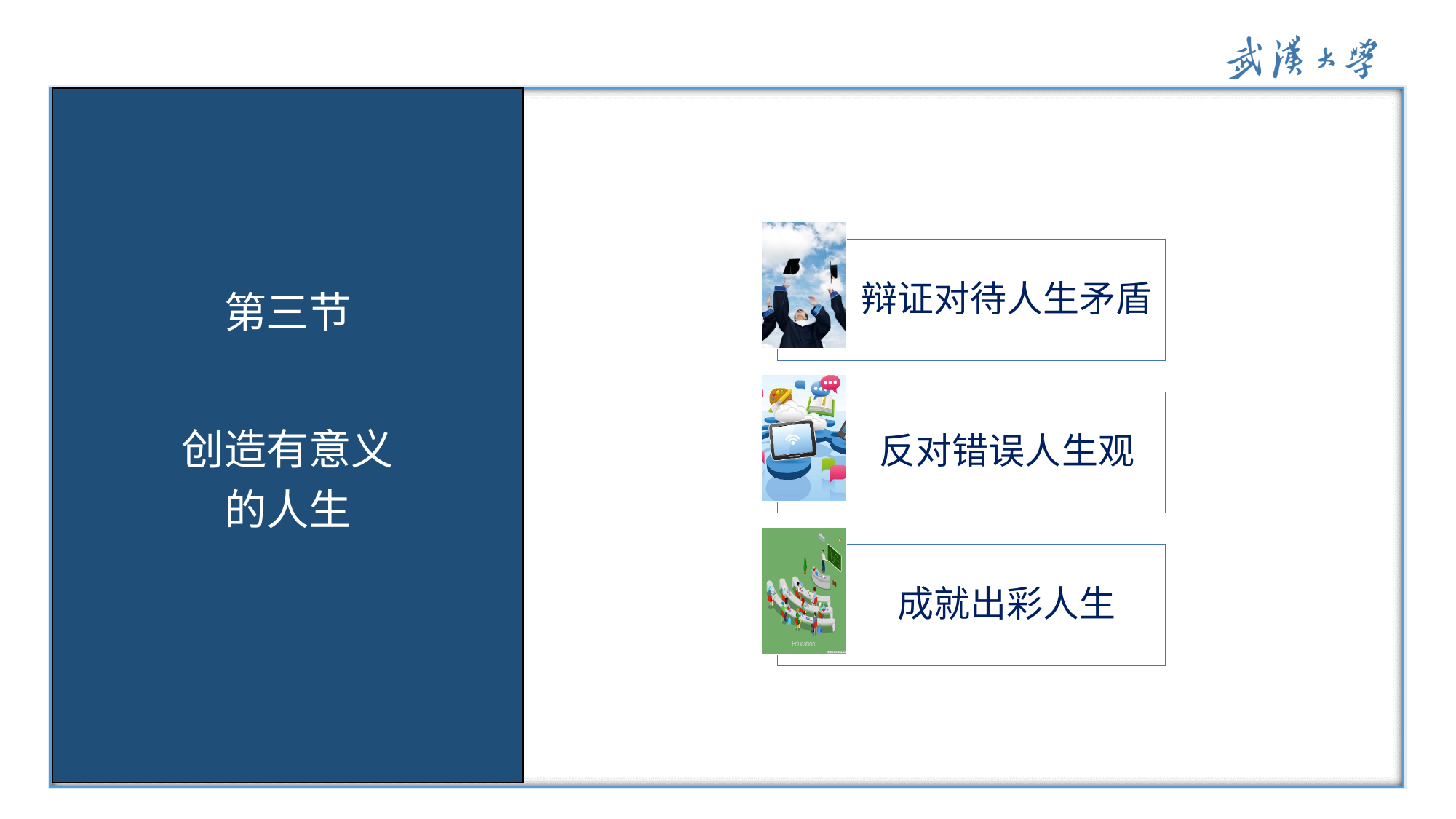

辩证对待人生矛盾
反对错误人生观
成就出彩人生
第三节

创造有意义
的人生